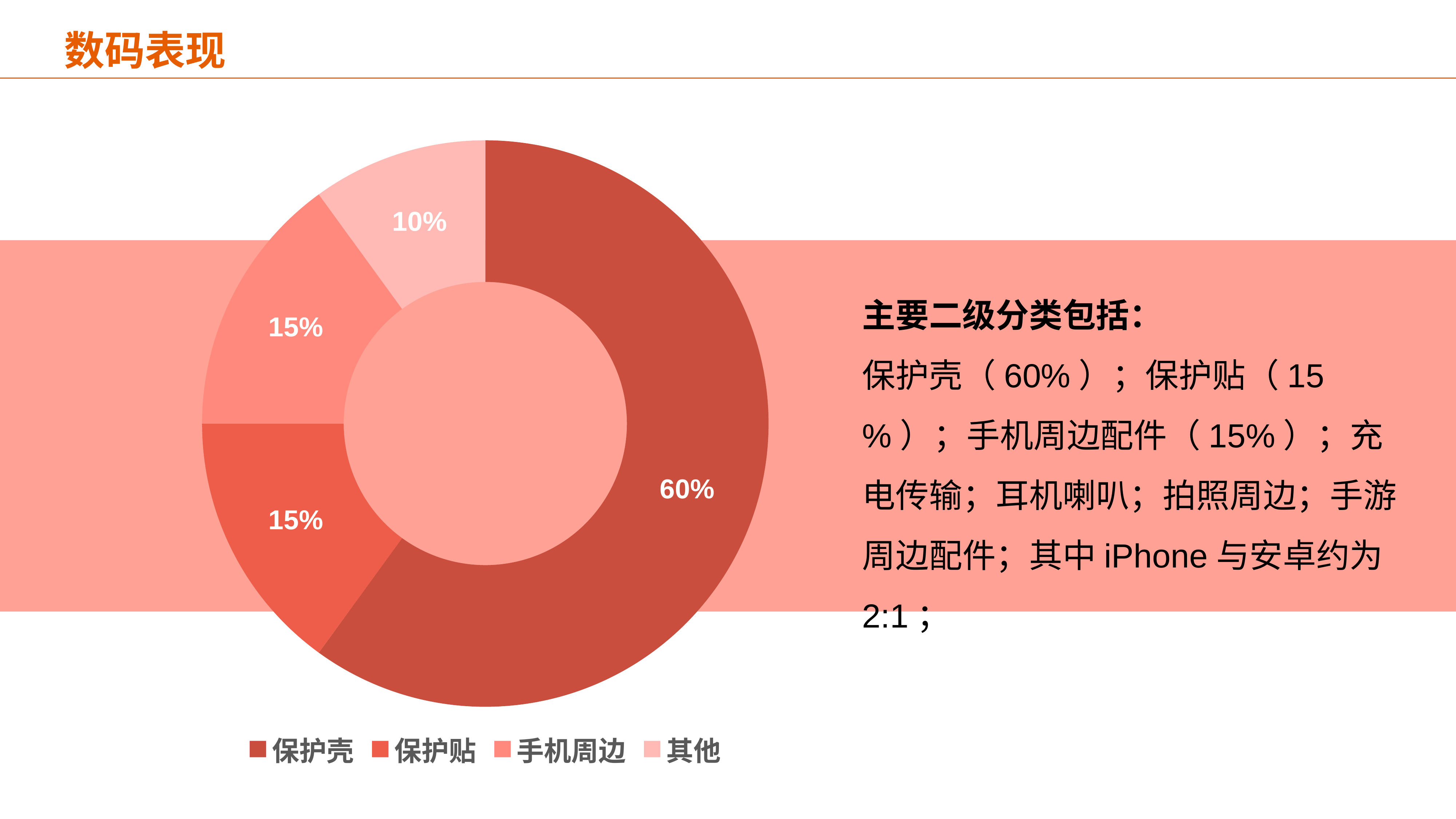

# 数码表现

### Chart

| Category | 二级分类占比 |
|---|---|
| 保护壳 | 0.6 |
| 保护贴 | 0.15 |
| 手机周边 | 0.15 |
| 其他 | 0.1 |
主要二级分类包括：
保护壳（60%）；保护贴（15%）；手机周边配件（15%）；充电传输；耳机喇叭；拍照周边；手游周边配件；其中iPhone与安卓约为2:1；